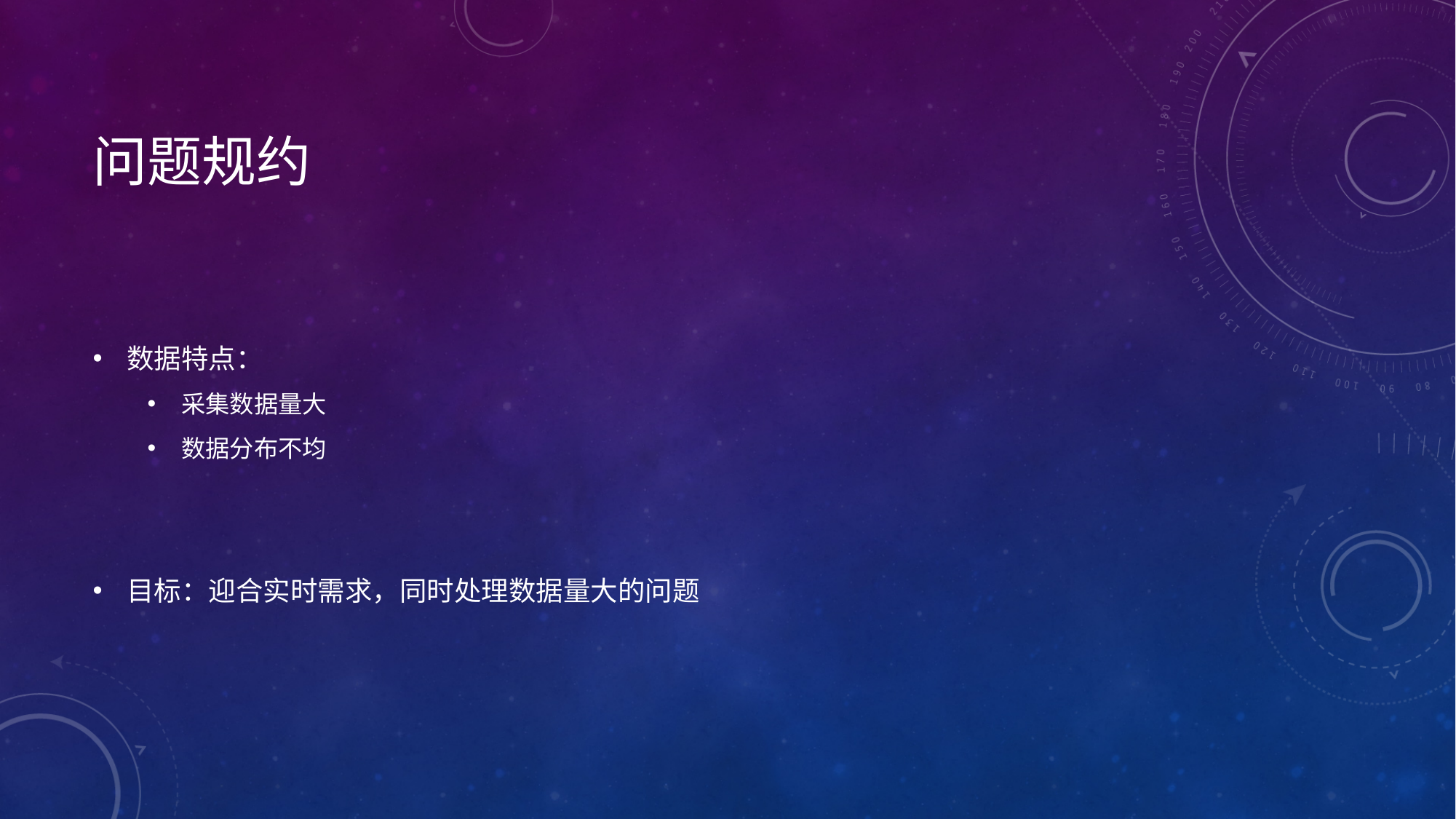

# 问题规约
数据特点：
采集数据量大
数据分布不均

目标：迎合实时需求，同时处理数据量大的问题